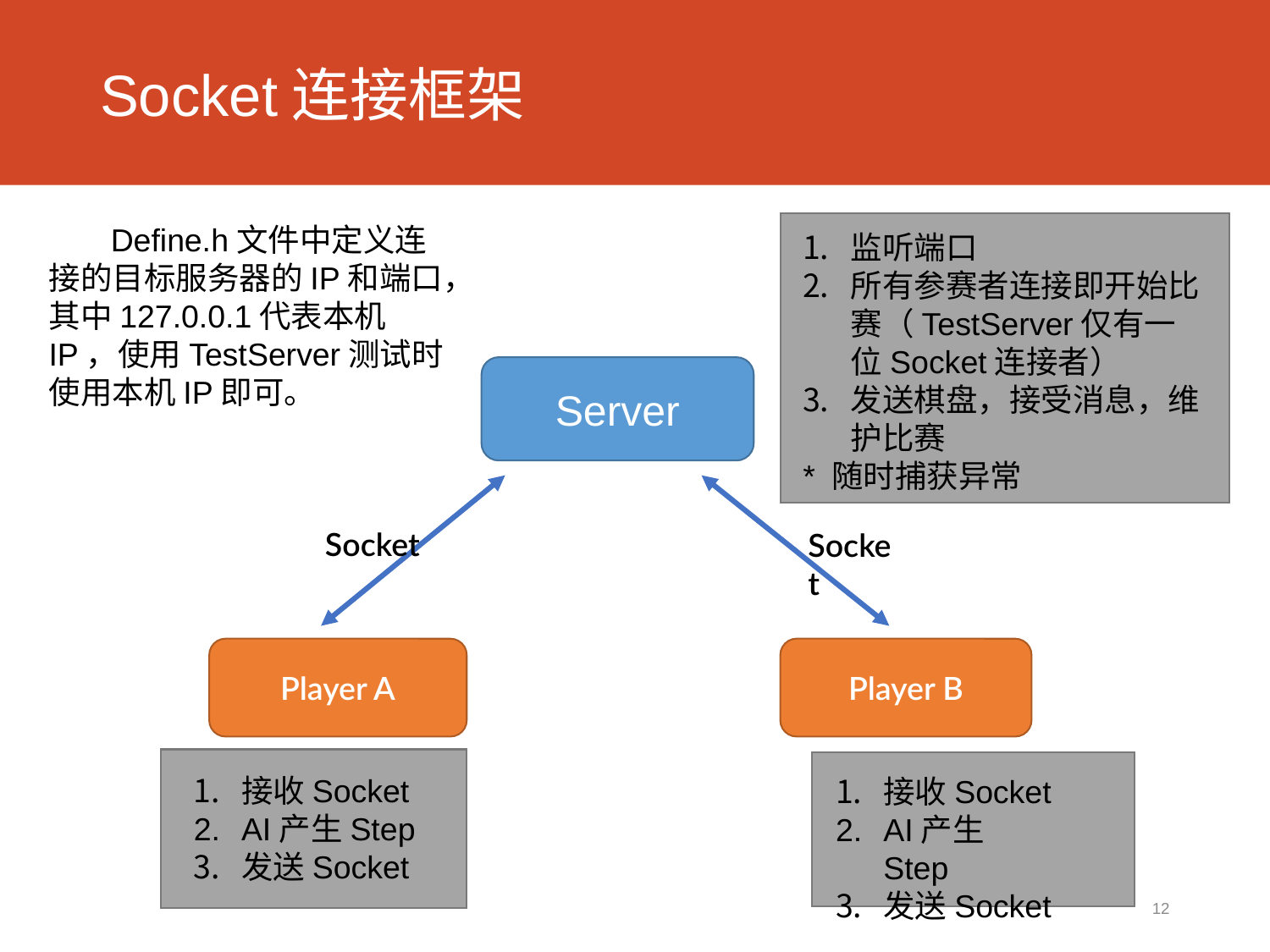

# Socket连接框架
       Define.h文件中定义连接的目标服务器的IP和端口，其中127.0.0.1代表本机IP，使用TestServer测试时使用本机IP即可。

监听端口
所有参赛者连接即开始比赛（TestServer仅有一位Socket连接者）
发送棋盘，接受消息，维护比赛
* 随时捕获异常
Server
Socket
Socket
Player A
Player B

接收Socket
AI产生Step
发送Socket
接收Socket
AI产生Step
发送Socket
12